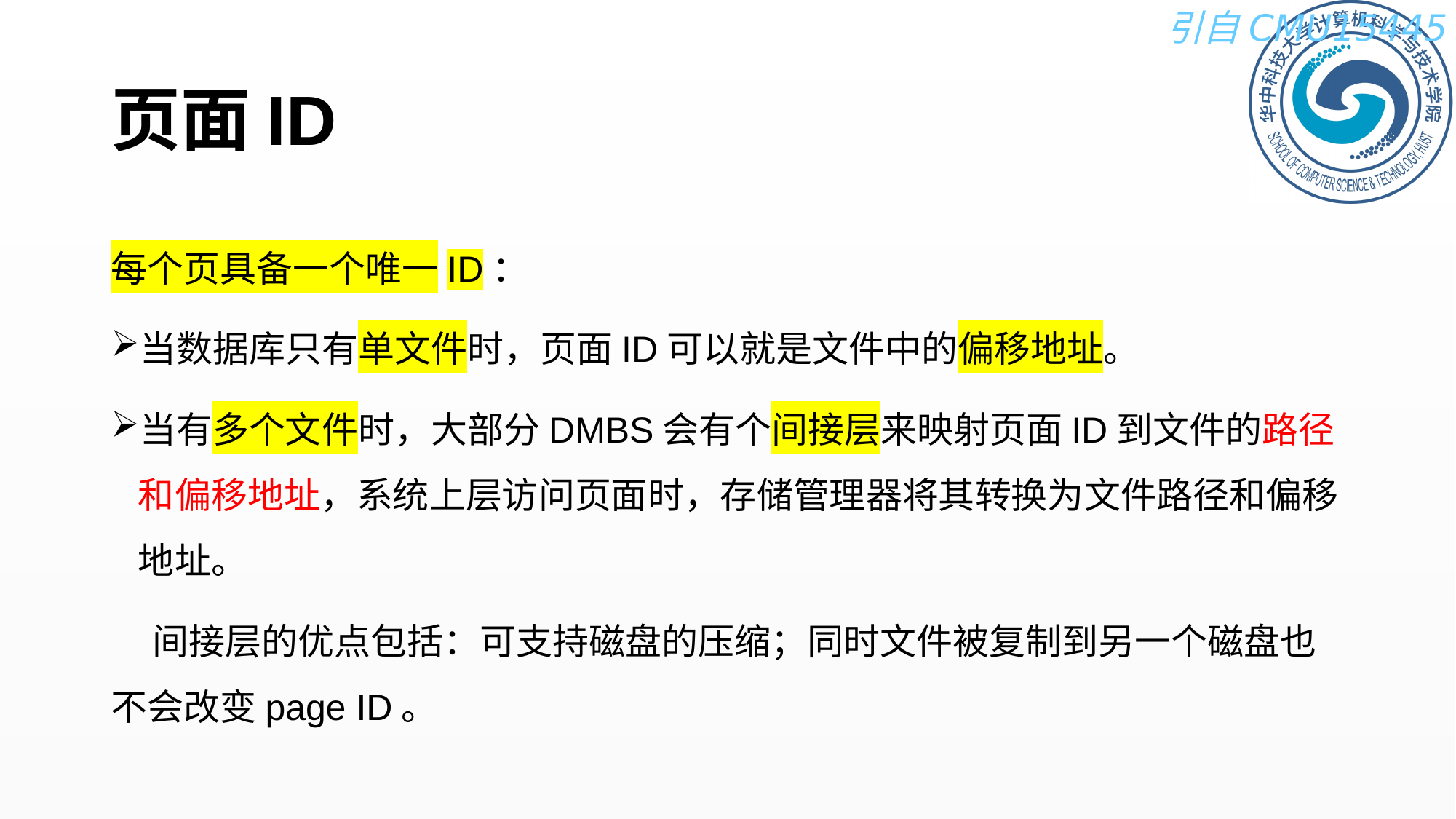

# 页面ID
每个页具备一个唯一ID：
当数据库只有单文件时，页面ID可以就是文件中的偏移地址。
当有多个文件时，大部分DMBS会有个间接层来映射页面ID到文件的路径和偏移地址，系统上层访问页面时，存储管理器将其转换为文件路径和偏移地址。
    间接层的优点包括：可支持磁盘的压缩；同时文件被复制到另一个磁盘也不会改变page ID。
23